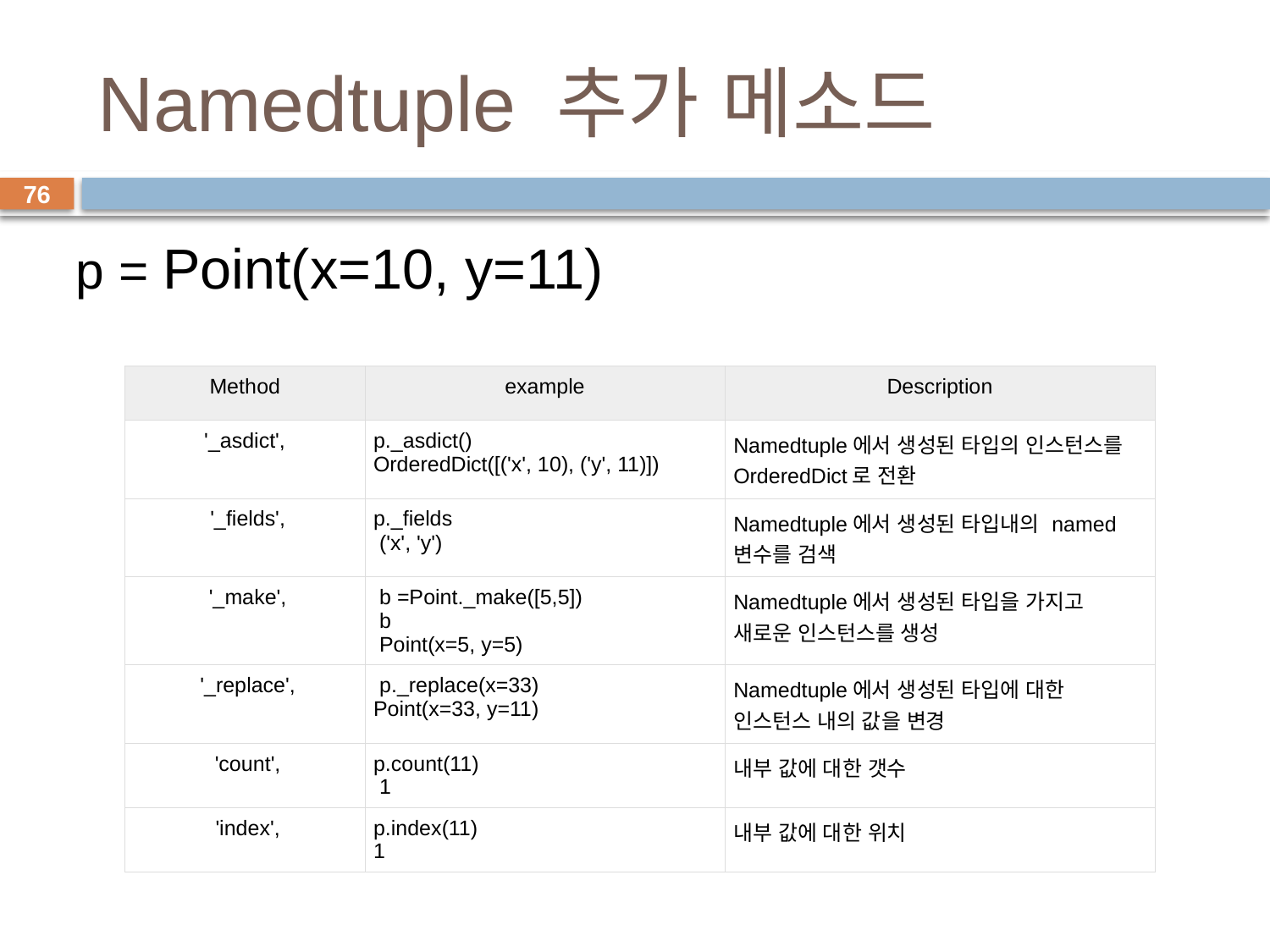

# Namedtuple 추가 메소드
76
p = Point(x=10, y=11)

| Method | example | Description |
| --- | --- | --- |
| '\_asdict', | p.\_asdict() OrderedDict([('x', 10), ('y', 11)]) | Namedtuple에서 생성된 타입의 인스턴스를 OrderedDict로 전환 |
| '\_fields', | p.\_fields ('x', 'y') | Namedtuple에서 생성된 타입내의 named 변수를 검색 |
| '\_make', | b =Point.\_make([5,5]) b Point(x=5, y=5) | Namedtuple에서 생성된 타입을 가지고 새로운 인스턴스를 생성 |
| '\_replace', | p.\_replace(x=33) Point(x=33, y=11) | Namedtuple에서 생성된 타입에 대한 인스턴스 내의 값을 변경 |
| 'count', | p.count(11) 1 | 내부 값에 대한 갯수 |
| 'index', | p.index(11) 1 | 내부 값에 대한 위치 |